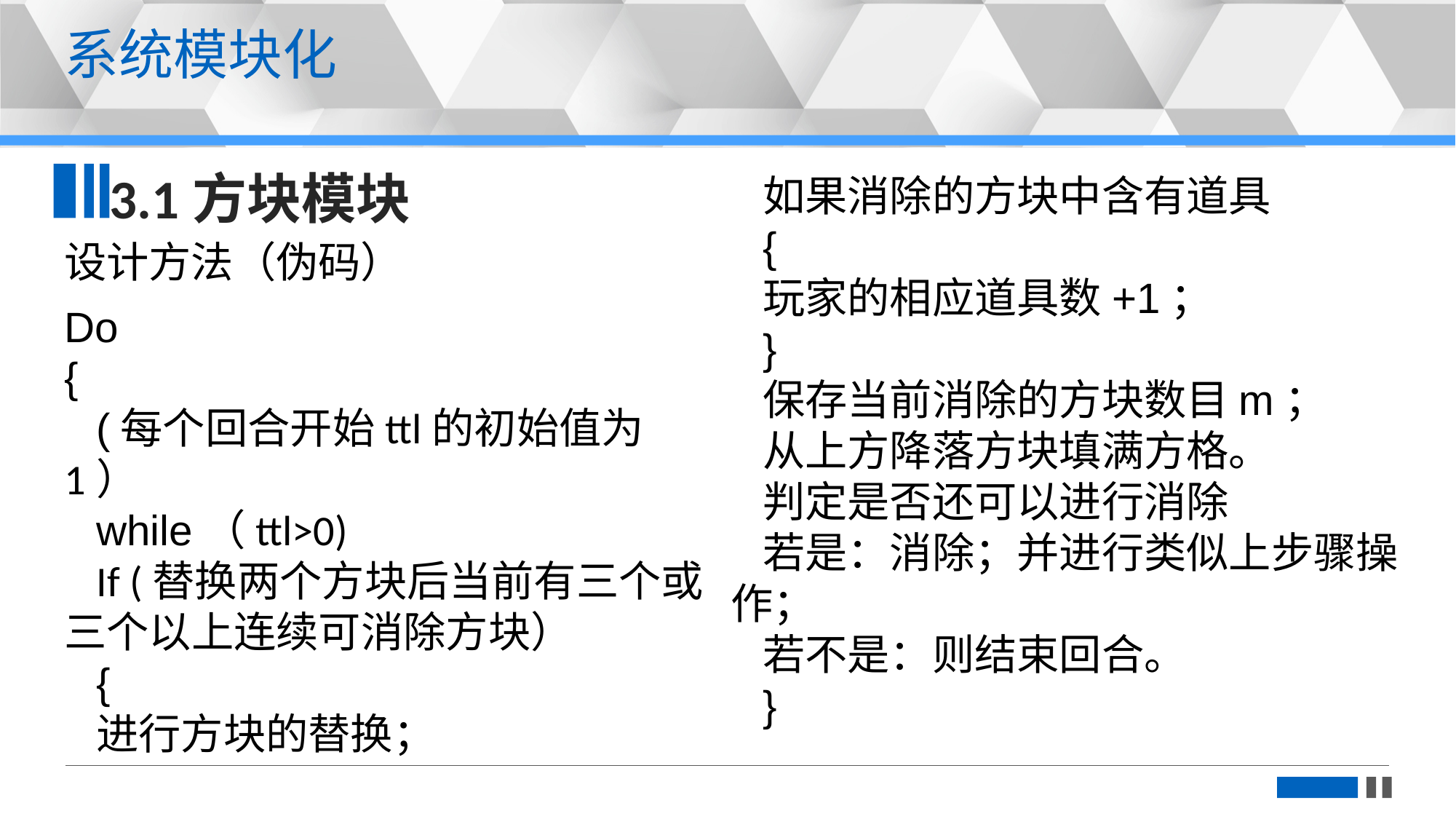

更多精品PPT模板下载：https://shop162430736.taobao.com
系统模块化

3.1方块模块
如果消除的方块中含有道具
{
玩家的相应道具数+1；
}
保存当前消除的方块数目m；从上方降落方块填满方格。判定是否还可以进行消除若是：消除；并进行类似上步骤操作；若不是：则结束回合。
}
设计方法（伪码）
Do{(每个回合开始ttl的初始值为1）
while（ttl>0)If (替换两个方块后当前有三个或三个以上连续可消除方块）
{
进行方块的替换；

16